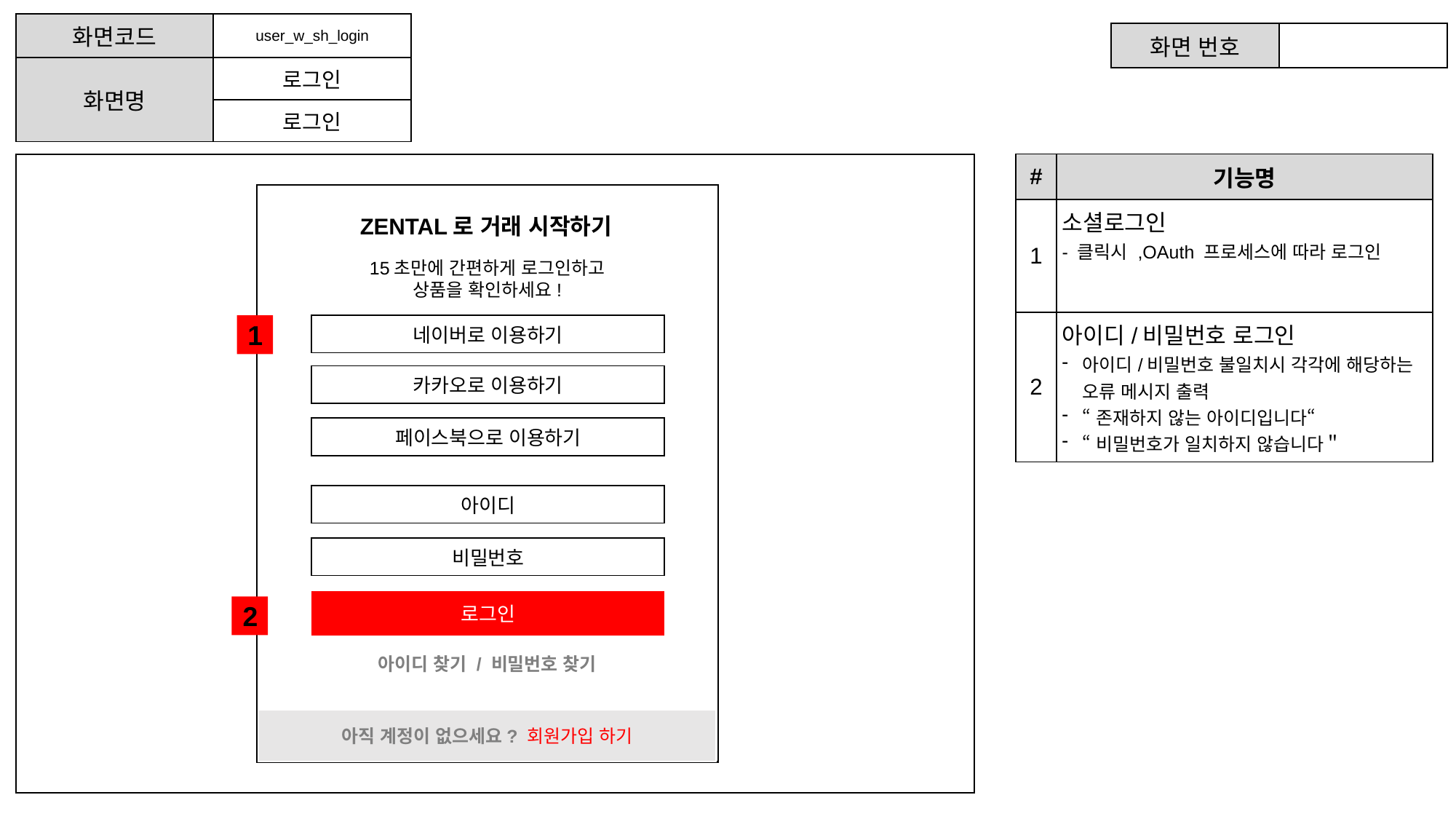

| 화면코드 | user\_w\_sh\_login |
| --- | --- |
| 화면명 | 로그인 |
|  | 로그인 |
| 화면 번호 |  |
| --- | --- |

| # | 기능명 |
| --- | --- |
| 1 | 소셜로그인 - 클릭시 ,OAuth 프로세스에 따라 로그인 |
| 2 | 아이디/비밀번호 로그인 아이디/비밀번호 불일치시 각각에 해당하는 오류 메시지 출력 “존재하지 않는 아이디입니다“ “비밀번호가 일치하지 않습니다＂ |

ZENTAL로 거래 시작하기
15초만에 간편하게 로그인하고
상품을 확인하세요!
1
| 네이버로 이용하기 |
| --- |
| 카카오로 이용하기 |
| --- |
| 페이스북으로 이용하기 |
| --- |
| 아이디 |
| --- |
| 비밀번호 |
| --- |
| 로그인 |
| --- |
2
아이디 찾기 / 비밀번호 찾기
아직 계정이 없으세요? 회원가입 하기